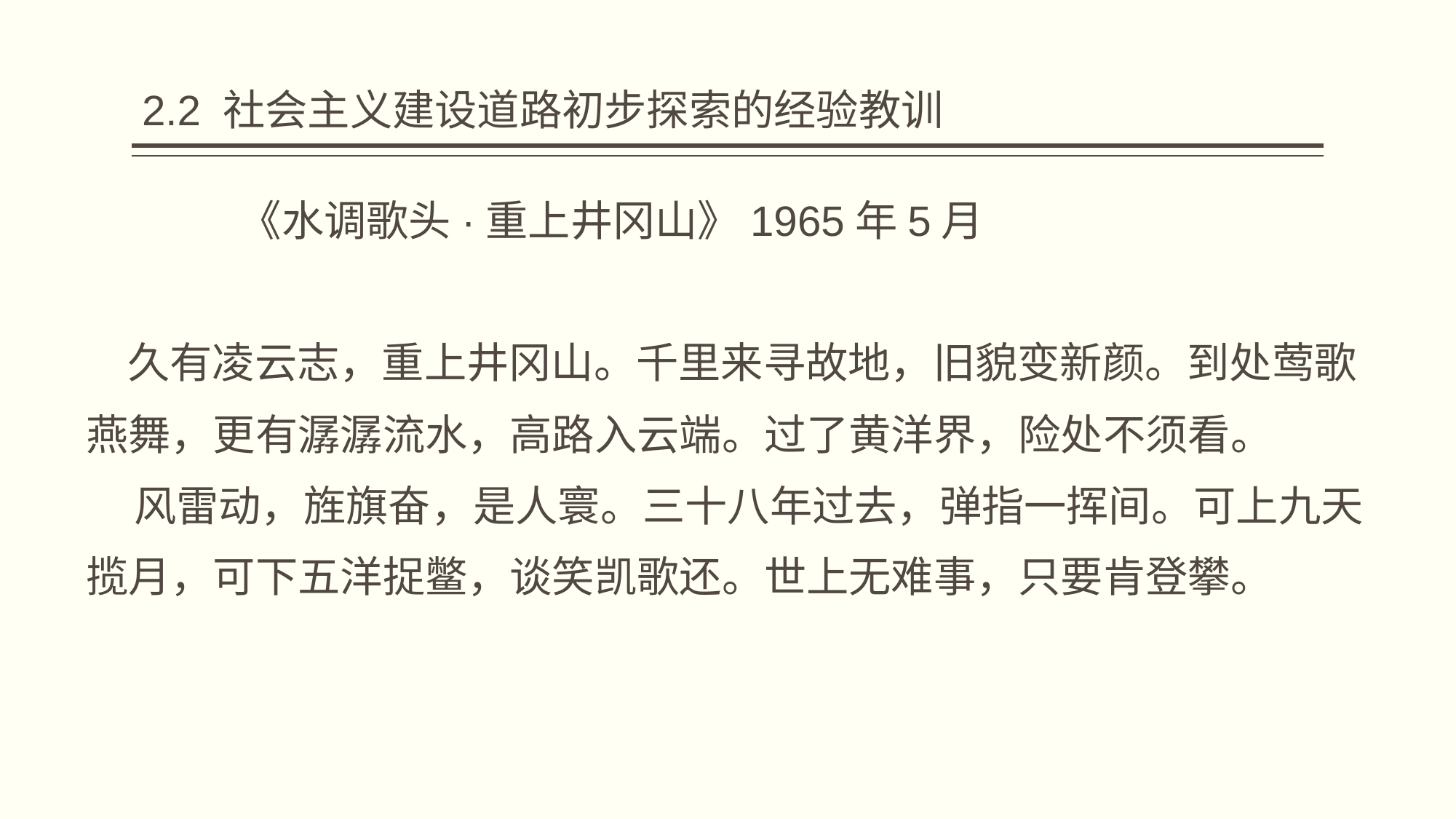

# 2.2 社会主义建设道路初步探索的经验教训
                 《水调歌头·重上井冈山》1965年5月

    久有凌云志，重上井冈山。千里来寻故地，旧貌变新颜。到处莺歌燕舞，更有潺潺流水，高路入云端。过了黄洋界，险处不须看。
    风雷动，旌旗奋，是人寰。三十八年过去，弹指一挥间。可上九天揽月，可下五洋捉鳖，谈笑凯歌还。世上无难事，只要肯登攀。